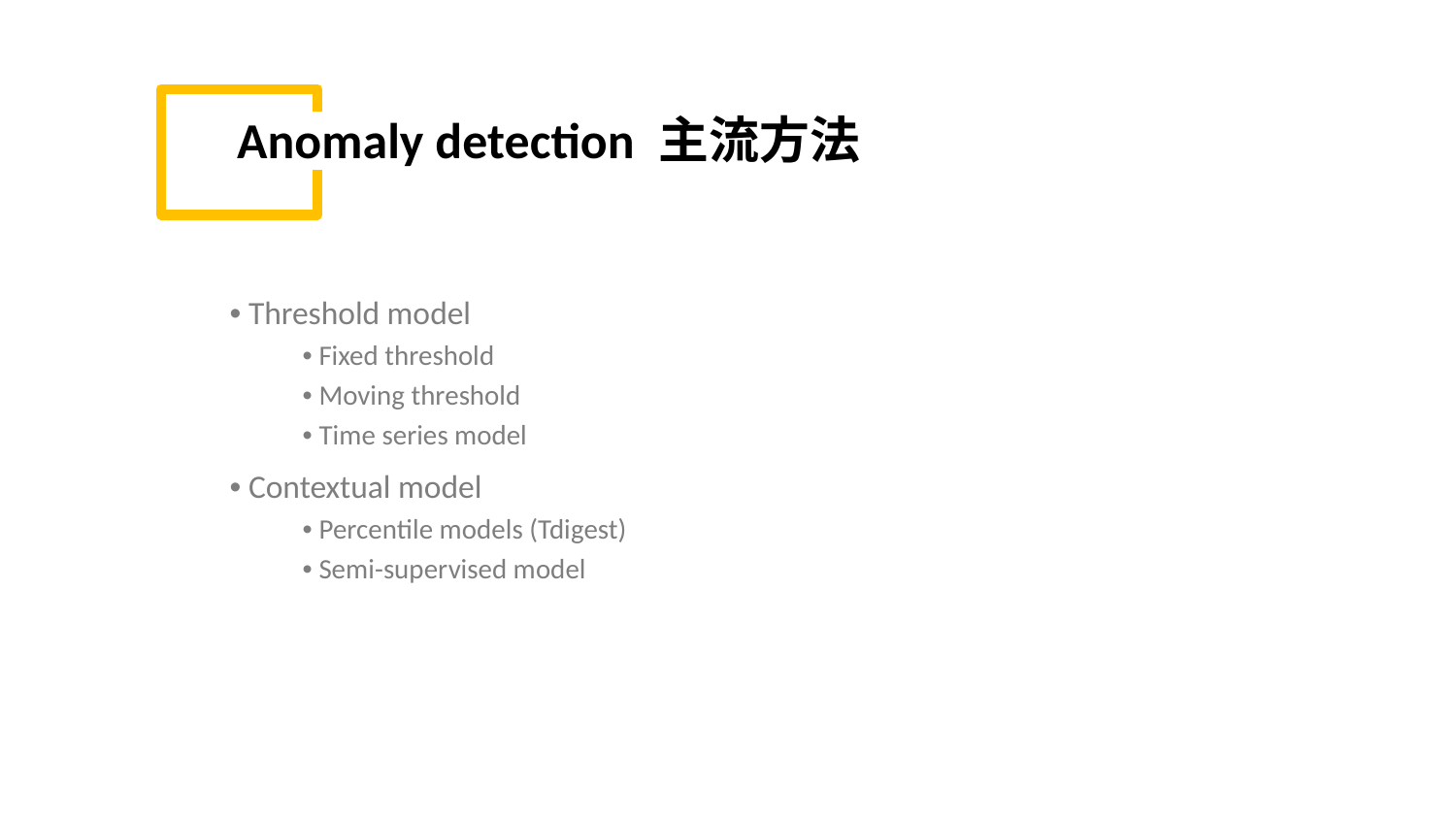

Anomaly detection 主流方法
• Threshold model
• Fixed threshold
• Moving threshold
• Time series model
• Contextual model
• Percentile models (Tdigest)
• Semi-supervised model